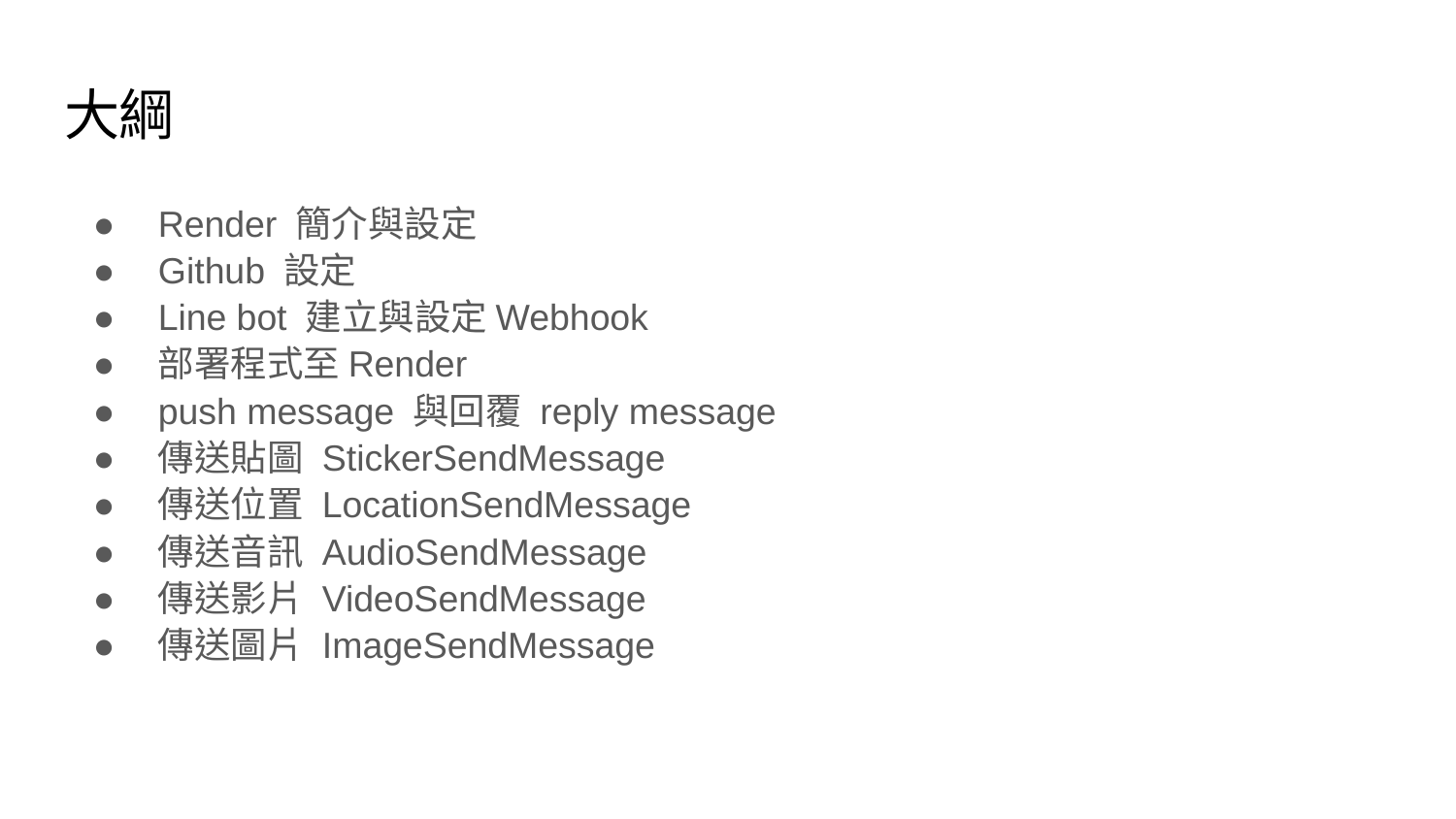

# 大綱
Render 簡介與設定
Github 設定
Line bot 建立與設定Webhook
部署程式至Render
push message 與回覆 reply message
傳送貼圖 StickerSendMessage
傳送位置 LocationSendMessage
傳送音訊 AudioSendMessage
傳送影片 VideoSendMessage
傳送圖片 ImageSendMessage